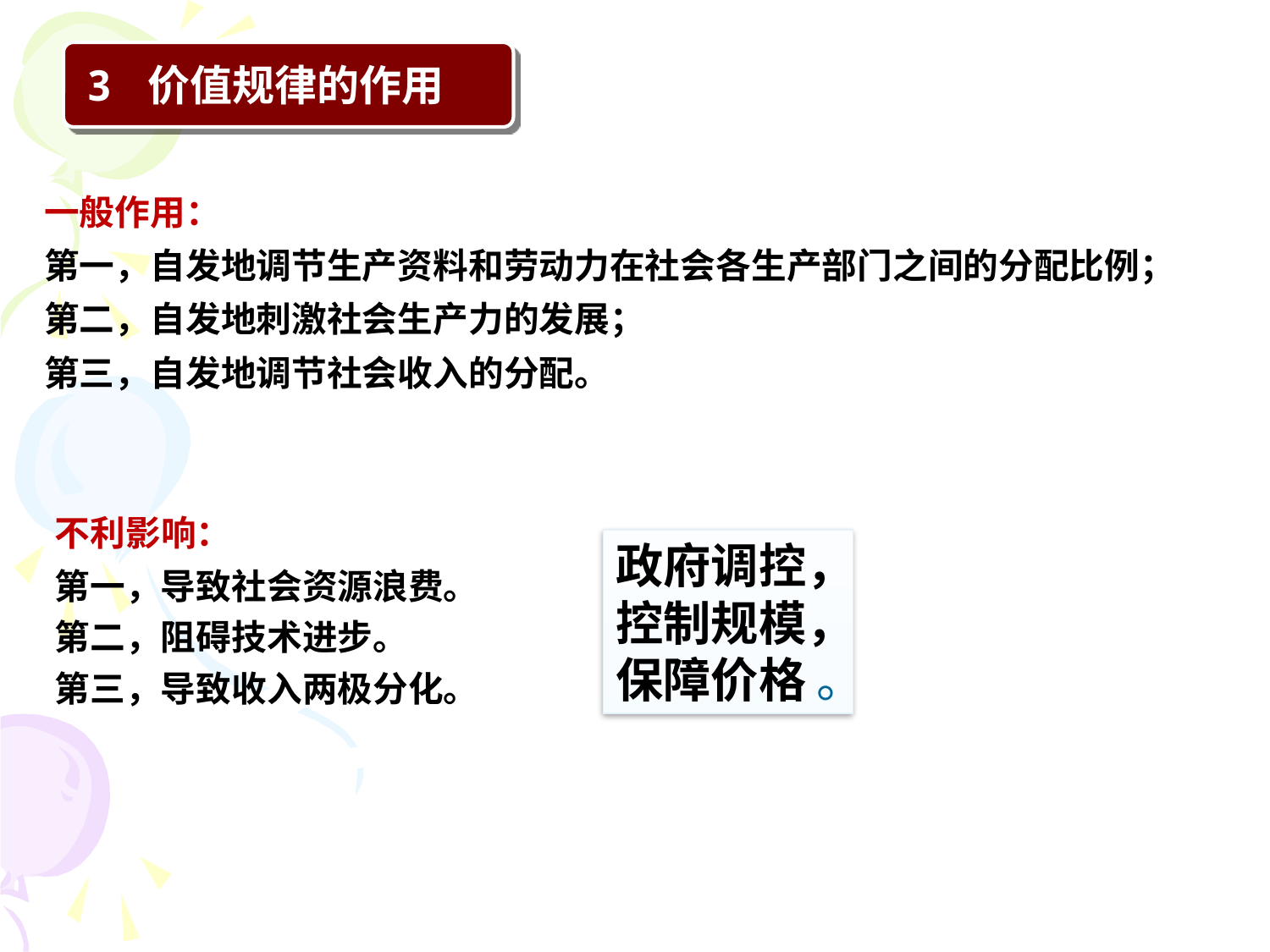

3 价值规律的作用
一般作用：
第一，自发地调节生产资料和劳动力在社会各生产部门之间的分配比例；
第二，自发地刺激社会生产力的发展；
第三，自发地调节社会收入的分配。
不利影响：
第一，导致社会资源浪费。
第二，阻碍技术进步。
第三，导致收入两极分化。
政府调控，控制规模，保障价格 。